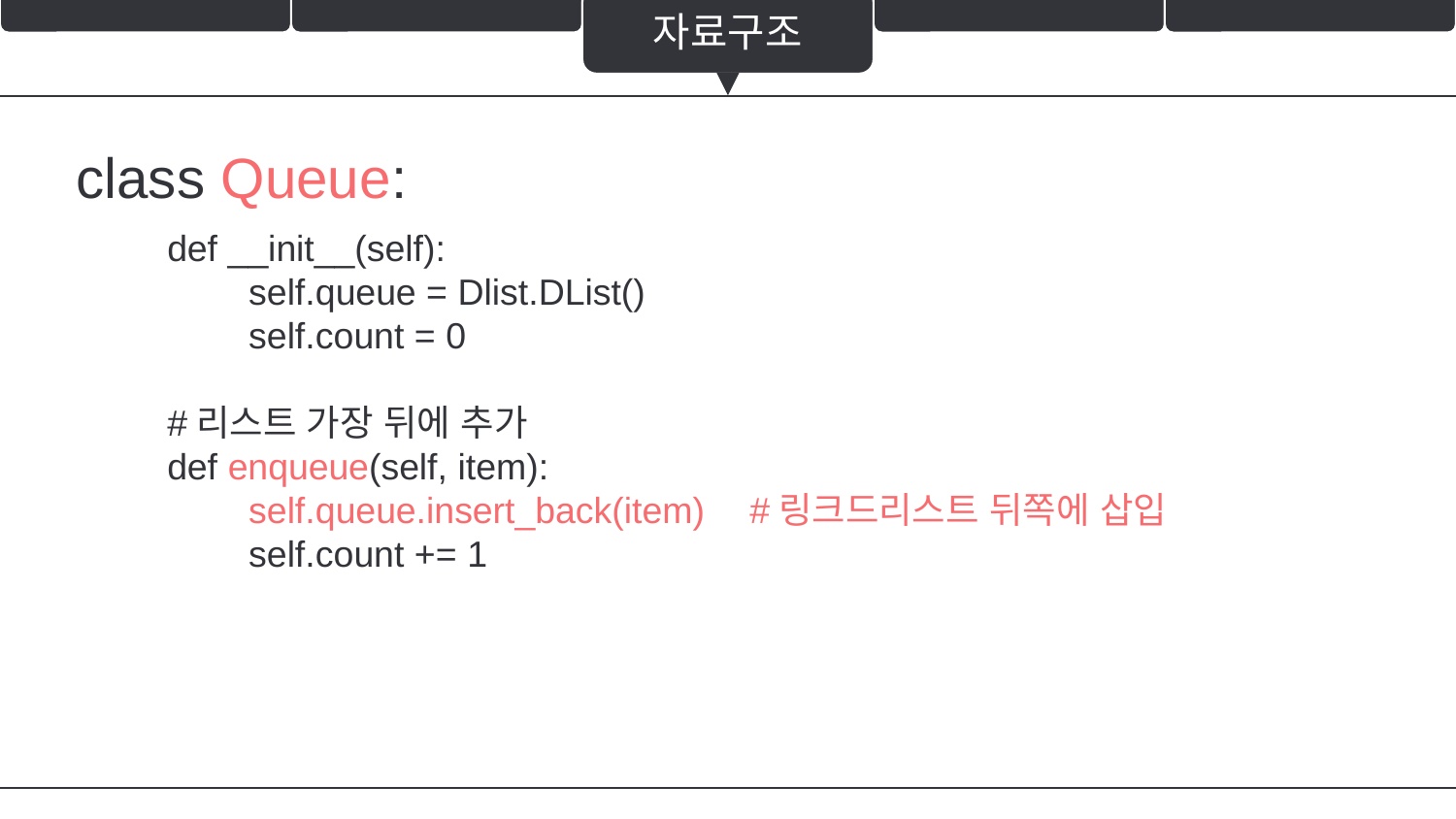

자료구조
class Queue:
def __init__(self):
        self.queue = Dlist.DList()
        self.count = 0

#리스트 가장 뒤에 추가
def enqueue(self, item):
        self.queue.insert_back(item)	#링크드리스트 뒤쪽에 삽입
        self.count += 1